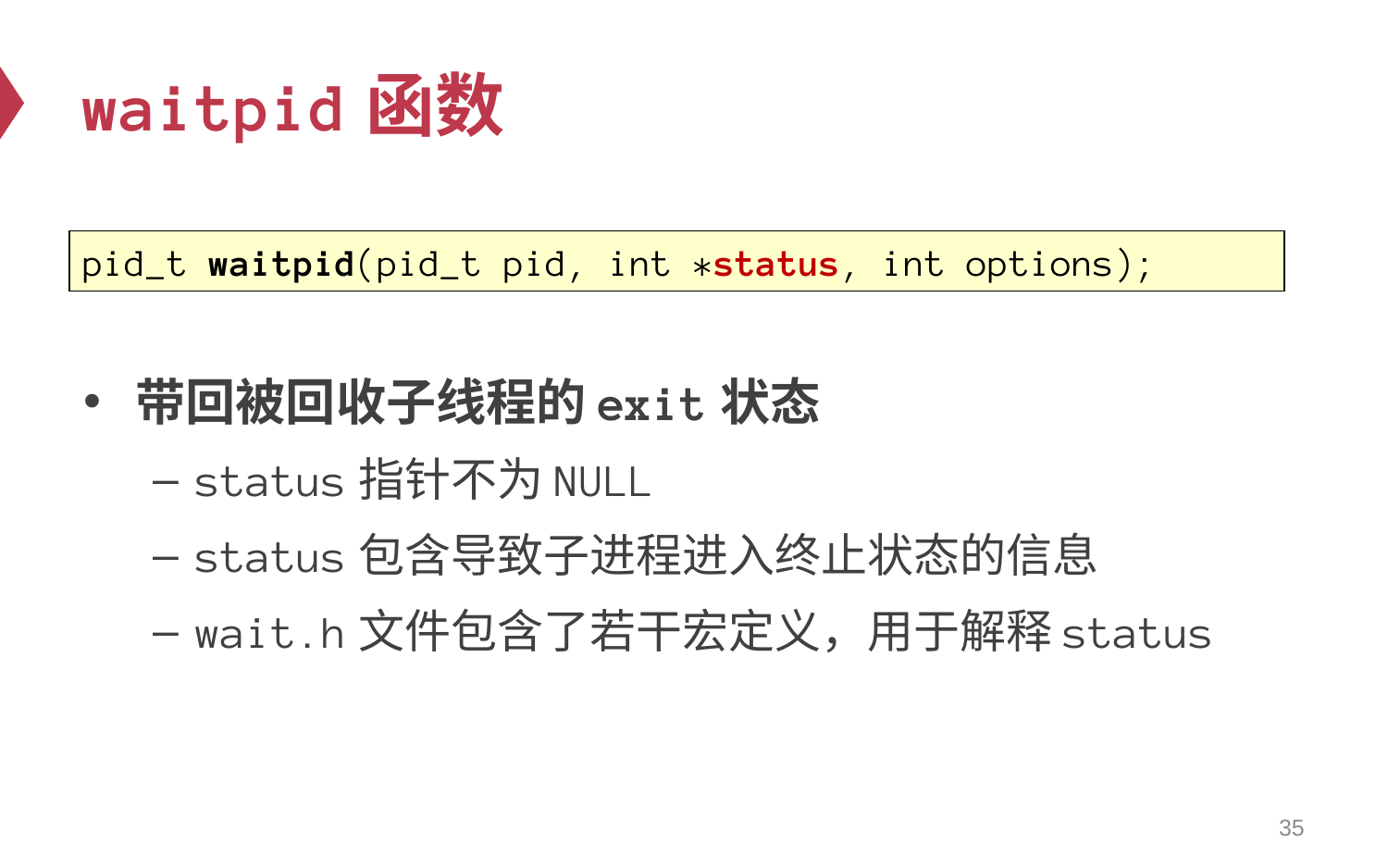

# waitpid函数
pid_t waitpid(pid_t pid, int *status, int options);
带回被回收子线程的exit状态
status指针不为NULL
status包含导致子进程进入终止状态的信息
wait.h文件包含了若干宏定义，用于解释status
35